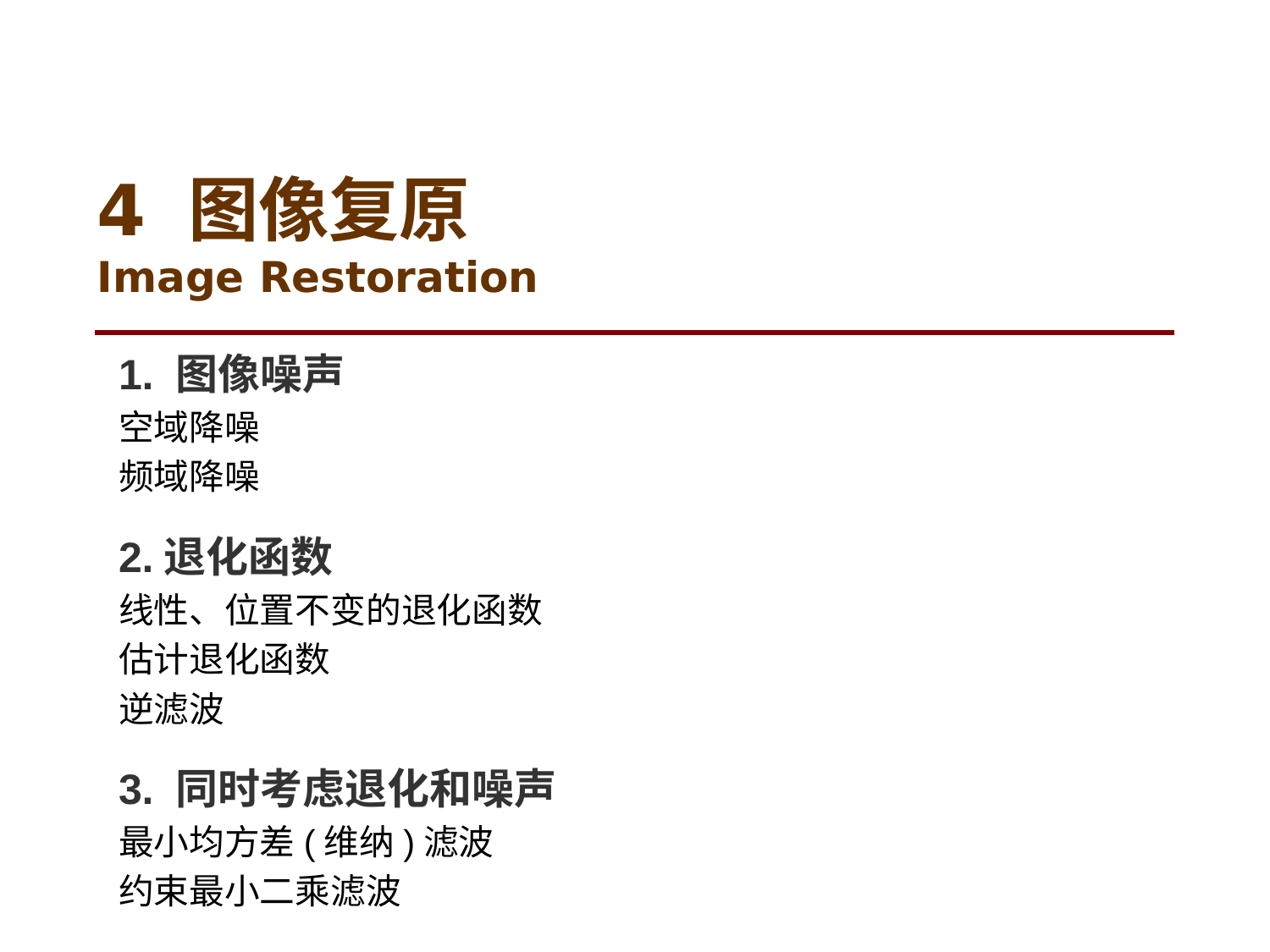

# 4 图像复原 Image Restoration
1. 图像噪声
空域降噪
频域降噪

2.退化函数
线性、位置不变的退化函数
估计退化函数
逆滤波

3. 同时考虑退化和噪声
最小均方差(维纳)滤波
约束最小二乘滤波

Digital Image Processing
1